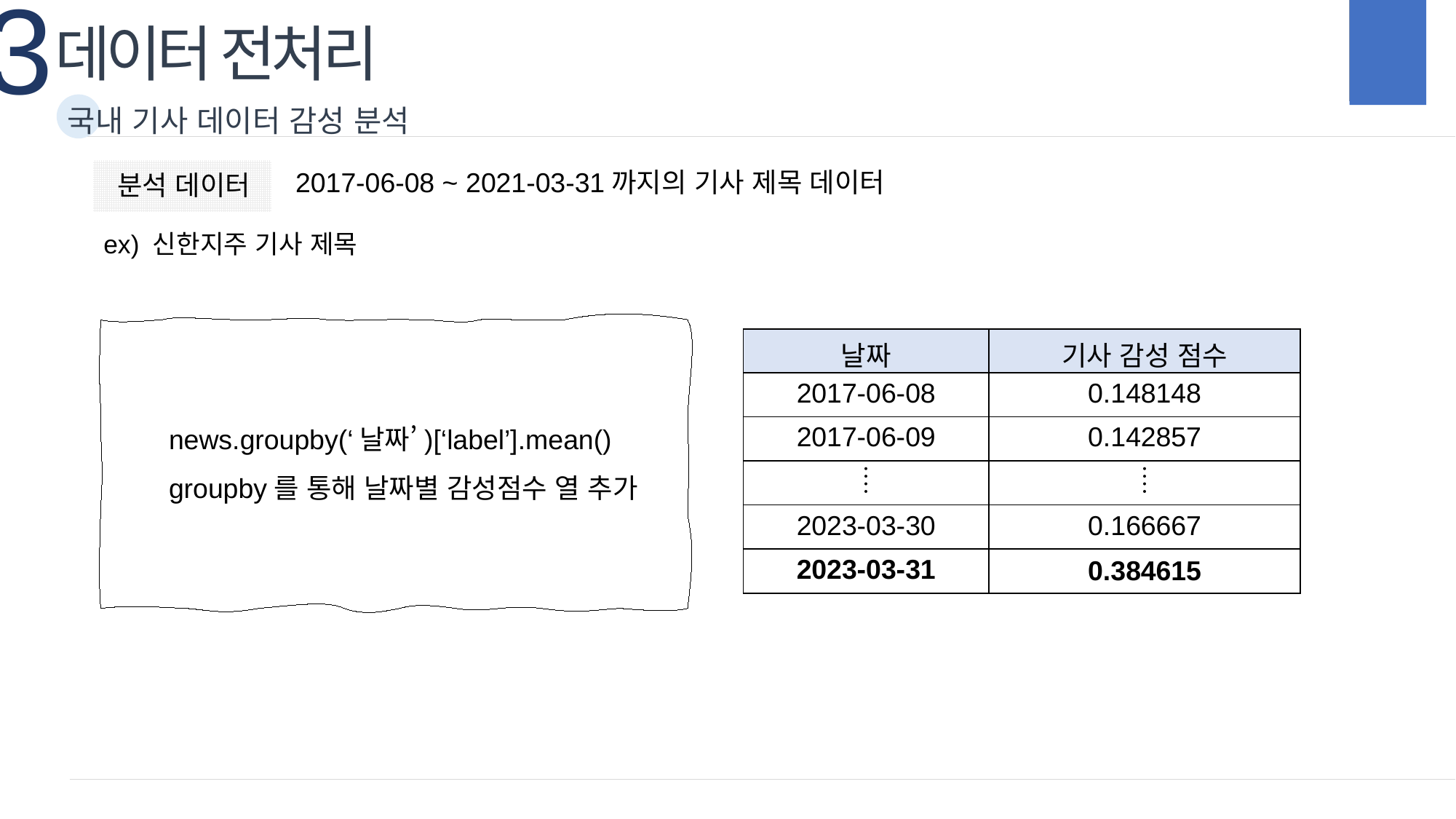

3

데이터 전처리

국내 기사 데이터 감성 분석

2017-06-08 ~ 2021-03-31까지의 기사 제목 데이터
분석 데이터
ex) 신한지주 기사 제목

news.groupby(‘날짜’)[‘label’].mean()
groupby를 통해 날짜별 감성점수 열 추가
| 날짜 | 기사 감성 점수 |
| --- | --- |
| 2017-06-08 | 0.148148 |
| 2017-06-09 | 0.142857 |
| ⁞ | ⁞ |
| 2023-03-30 | 0.166667 |
| 2023-03-31 | 0.384615 |